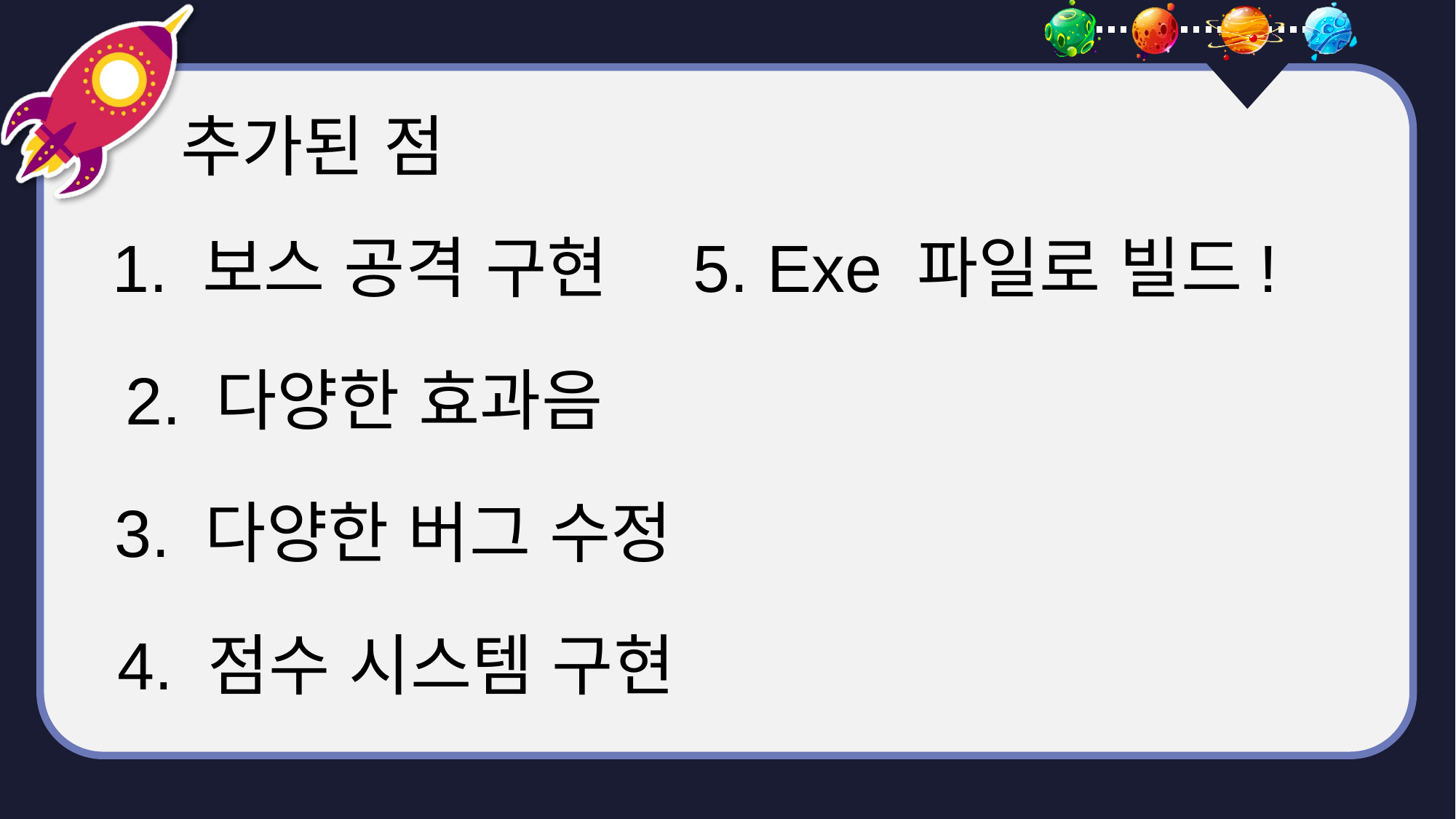

추가된 점
5. Exe 파일로 빌드!
1. 보스 공격 구현
2. 다양한 효과음
3. 다양한 버그 수정
4. 점수 시스템 구현